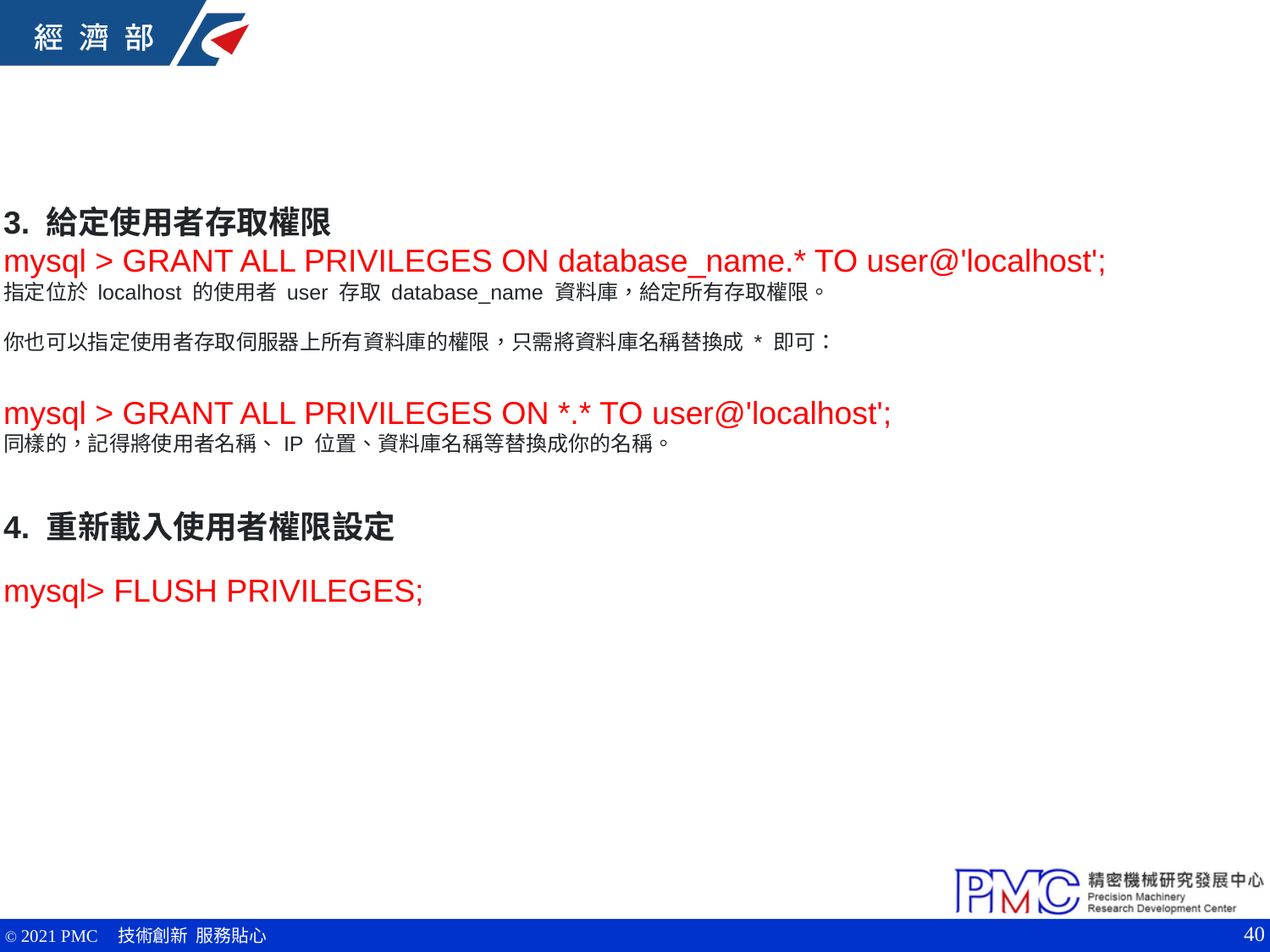

3. 給定使用者存取權限
mysql > GRANT ALL PRIVILEGES ON database_name.* TO user@'localhost';
指定位於 localhost 的使用者 user 存取 database_name 資料庫，給定所有存取權限。

你也可以指定使用者存取伺服器上所有資料庫的權限，只需將資料庫名稱替換成 * 即可：

mysql > GRANT ALL PRIVILEGES ON *.* TO user@'localhost';
同樣的，記得將使用者名稱、IP 位置、資料庫名稱等替換成你的名稱。

4. 重新載入使用者權限設定

mysql> FLUSH PRIVILEGES;
40